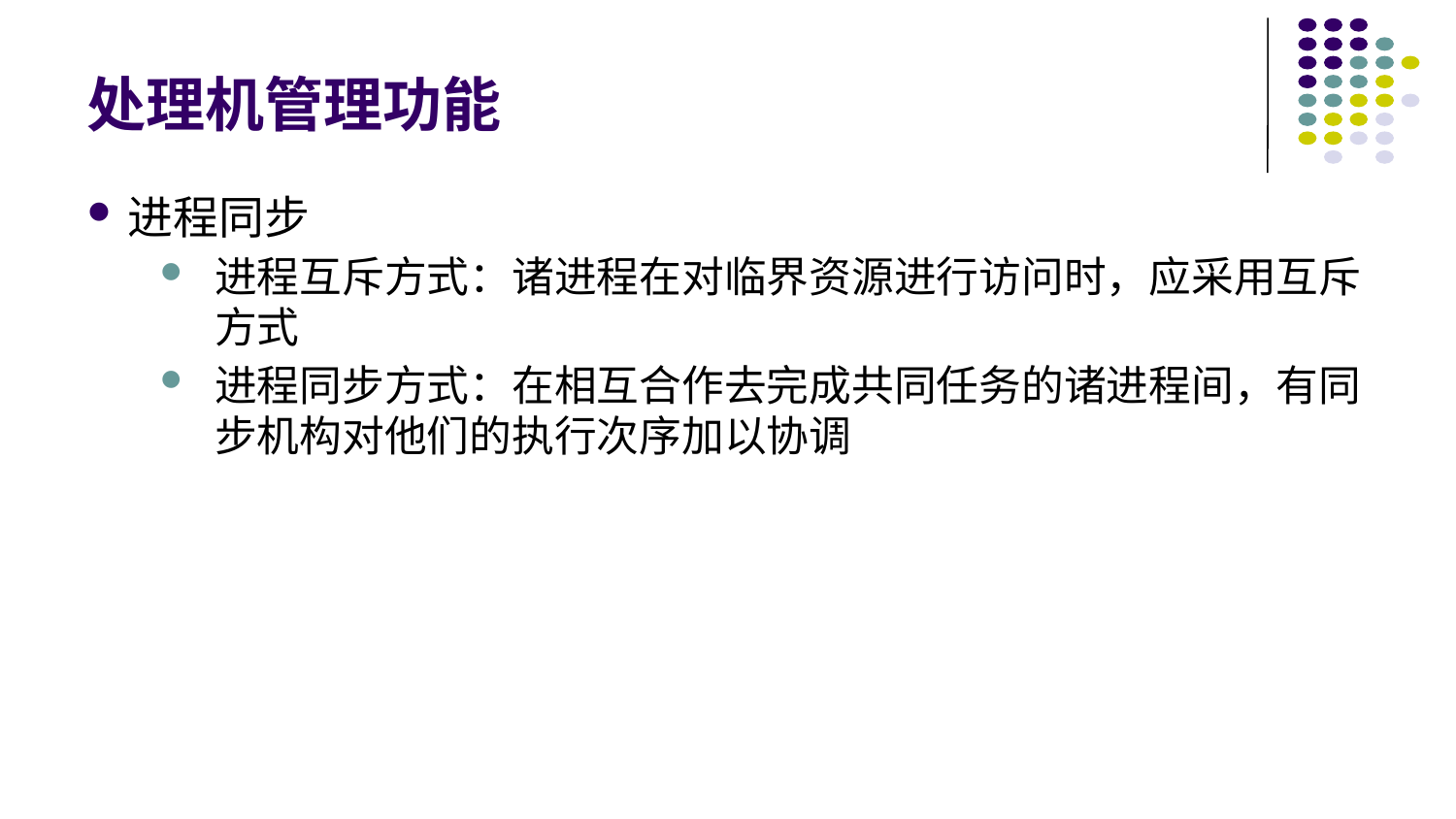

# 处理机管理功能
进程同步
进程互斥方式：诸进程在对临界资源进行访问时，应采用互斥方式
进程同步方式：在相互合作去完成共同任务的诸进程间，有同步机构对他们的执行次序加以协调
66